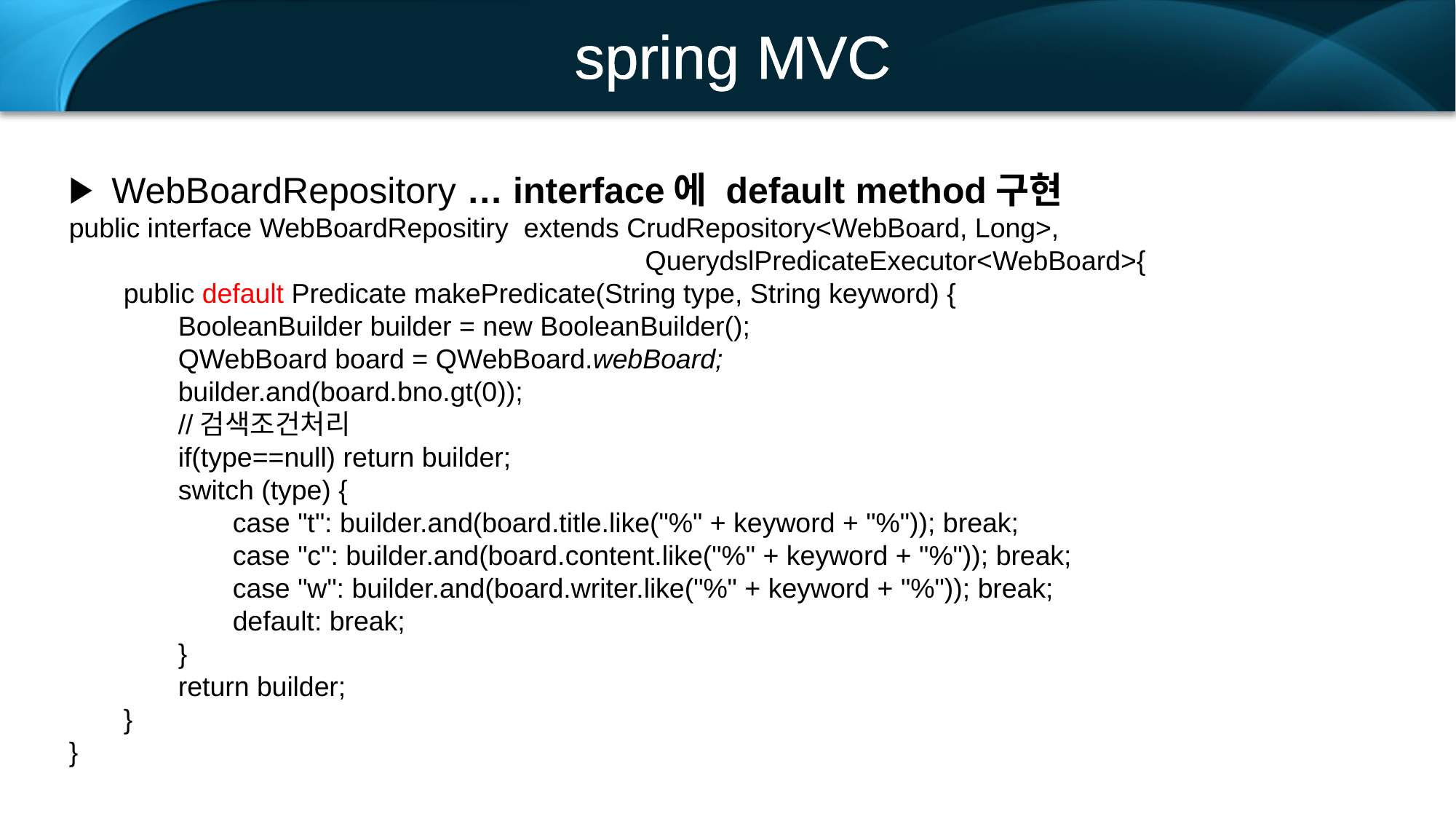

spring MVC
WebBoardRepository … interface에 default method구현
public interface WebBoardRepositiry  extends CrudRepository<WebBoard, Long>, 							    QuerydslPredicateExecutor<WebBoard>{
public default Predicate makePredicate(String type, String keyword) {
BooleanBuilder builder = new BooleanBuilder();
QWebBoard board = QWebBoard.webBoard;
builder.and(board.bno.gt(0));
//검색조건처리
if(type==null) return builder;
switch (type) {
case "t": builder.and(board.title.like("%" + keyword + "%")); break;
case "c": builder.and(board.content.like("%" + keyword + "%")); break;
case "w": builder.and(board.writer.like("%" + keyword + "%")); break;
default: break;
}
return builder;
}
}